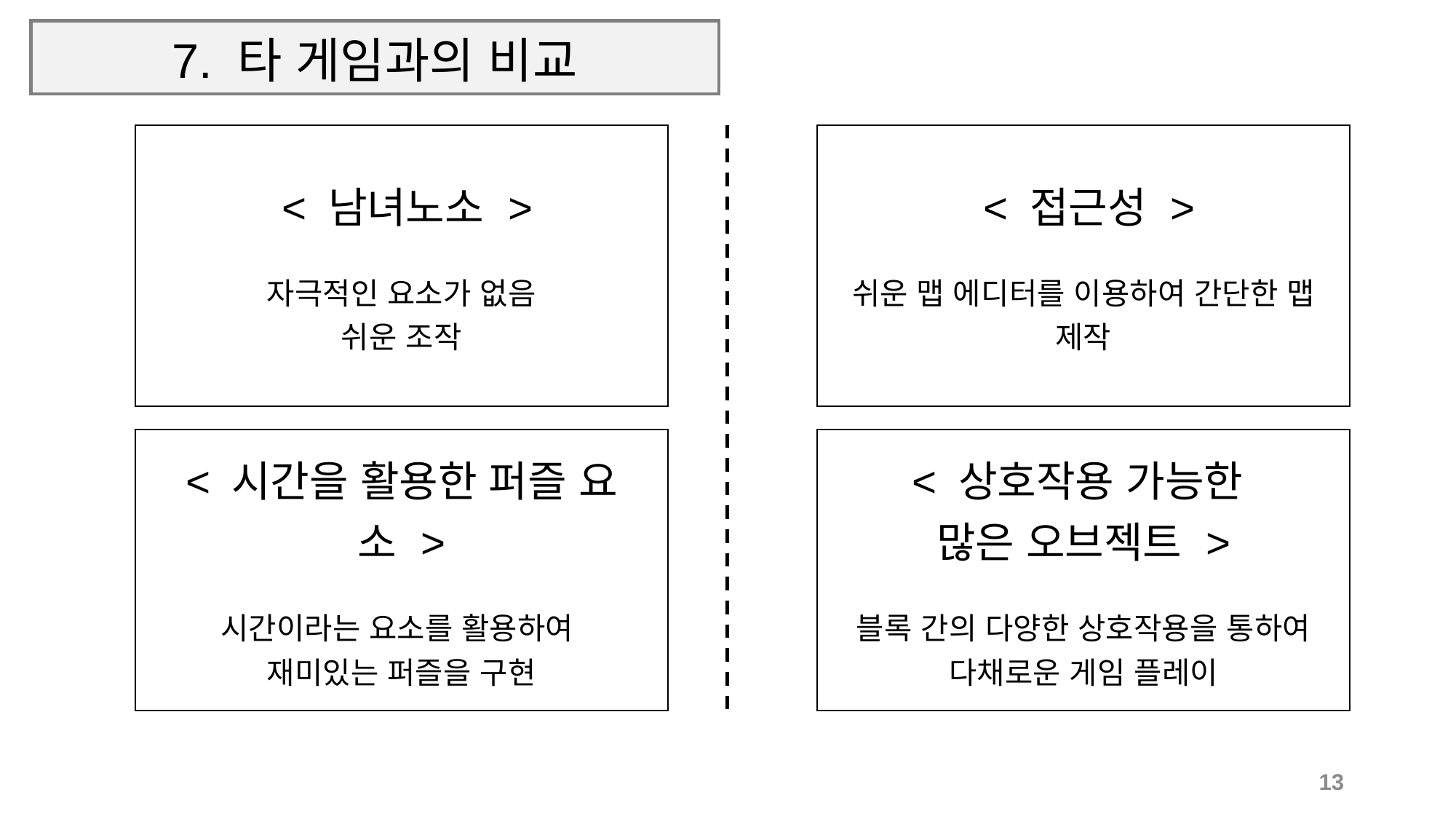

# 7. 타 게임과의 비교
| < 남녀노소 > 자극적인 요소가 없음 쉬운 조작 |
| --- |
| < 접근성 > 쉬운 맵 에디터를 이용하여 간단한 맵 제작 |
| --- |
| < 시간을 활용한 퍼즐 요소 > 시간이라는 요소를 활용하여 재미있는 퍼즐을 구현 |
| --- |
| < 상호작용 가능한 많은 오브젝트 > 블록 간의 다양한 상호작용을 통하여 다채로운 게임 플레이 |
| --- |
13